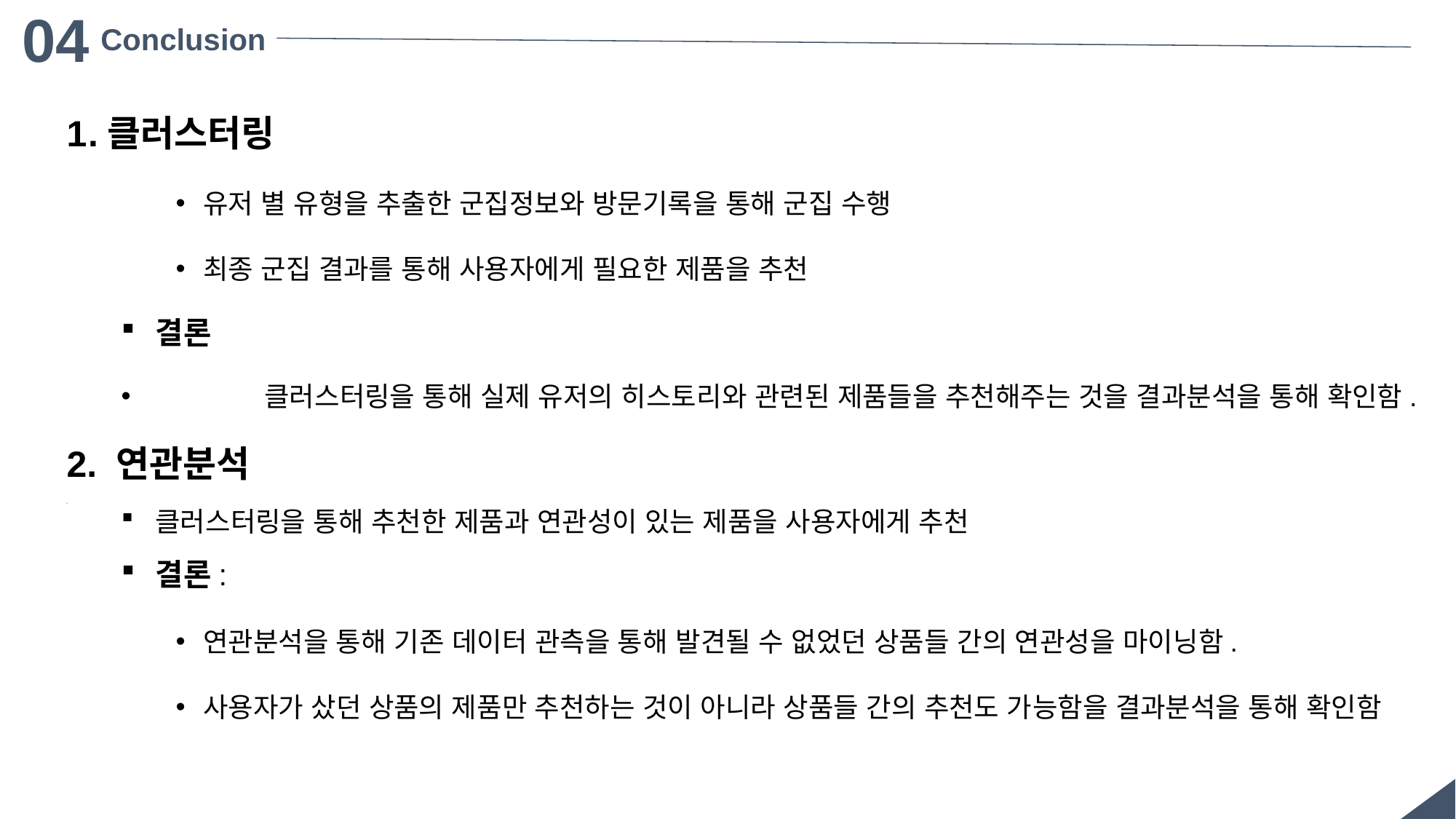

04
Conclusion
클러스터링

유저 별 유형을 추출한 군집정보와 방문기록을 통해 군집 수행

최종 군집 결과를 통해 사용자에게 필요한 제품을 추천

결론

	클러스터링을 통해 실제 유저의 히스토리와 관련된 제품들을 추천해주는 것을 결과분석을 통해 확인함.

2. 연관분석

0
클러스터링을 통해 추천한 제품과 연관성이 있는 제품을 사용자에게 추천

결론:

연관분석을 통해 기존 데이터 관측을 통해 발견될 수 없었던 상품들 간의 연관성을 마이닝함.

사용자가 샀던 상품의 제품만 추천하는 것이 아니라 상품들 간의 추천도 가능함을 결과분석을 통해 확인함